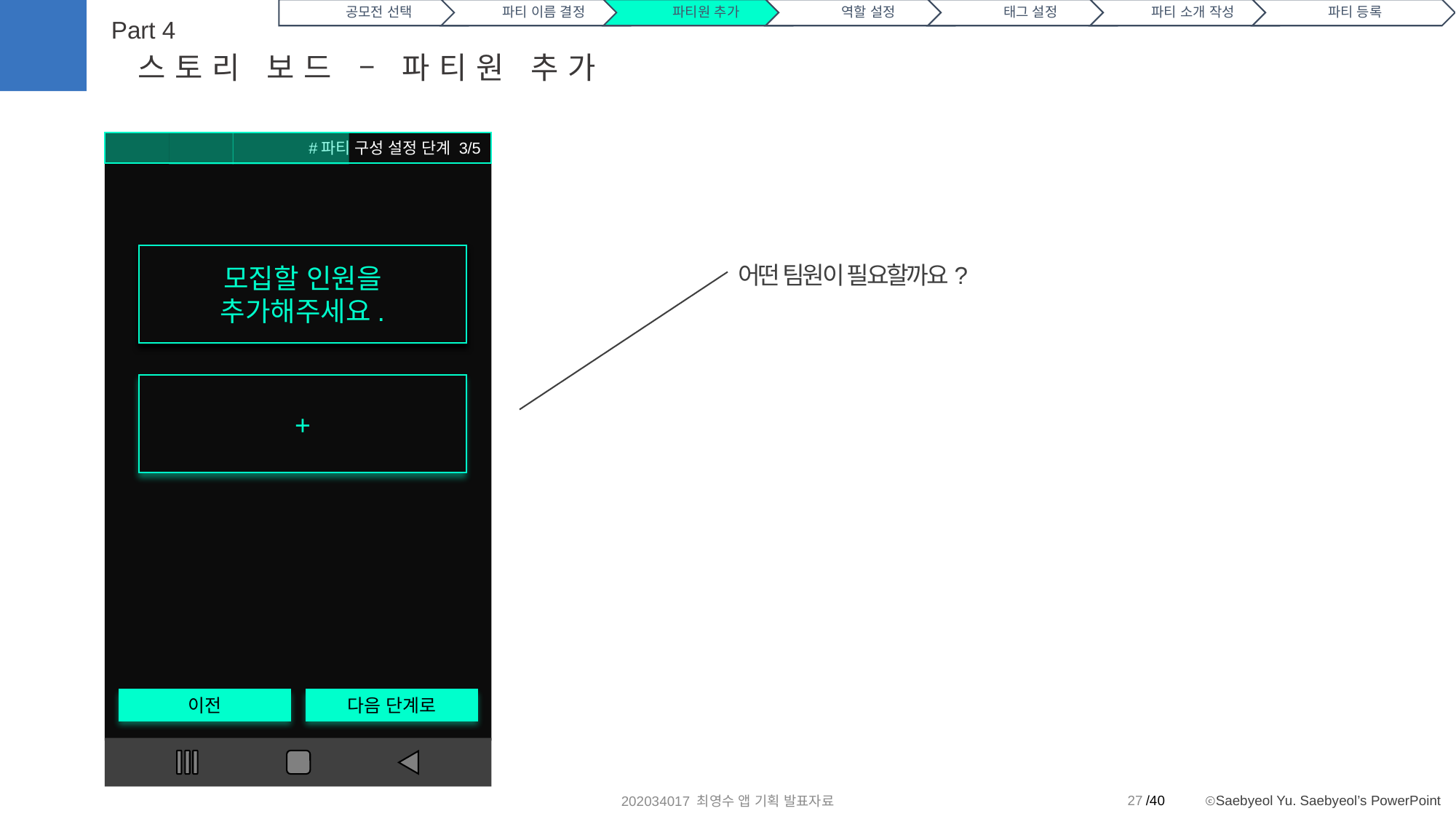

공모전 선택
파티 이름 결정
파티원 추가
역할 설정
태그 설정
파티 소개 작성
파티 등록
Part 4
스토리 보드 – 파티원 추가

이전
다음 단계로

#파티 구성 설정 단계 3/5

모집할 인원을
추가해주세요.
+
어떤 팀원이 필요할까요?
27
202034017 최영수 앱 기획 발표자료